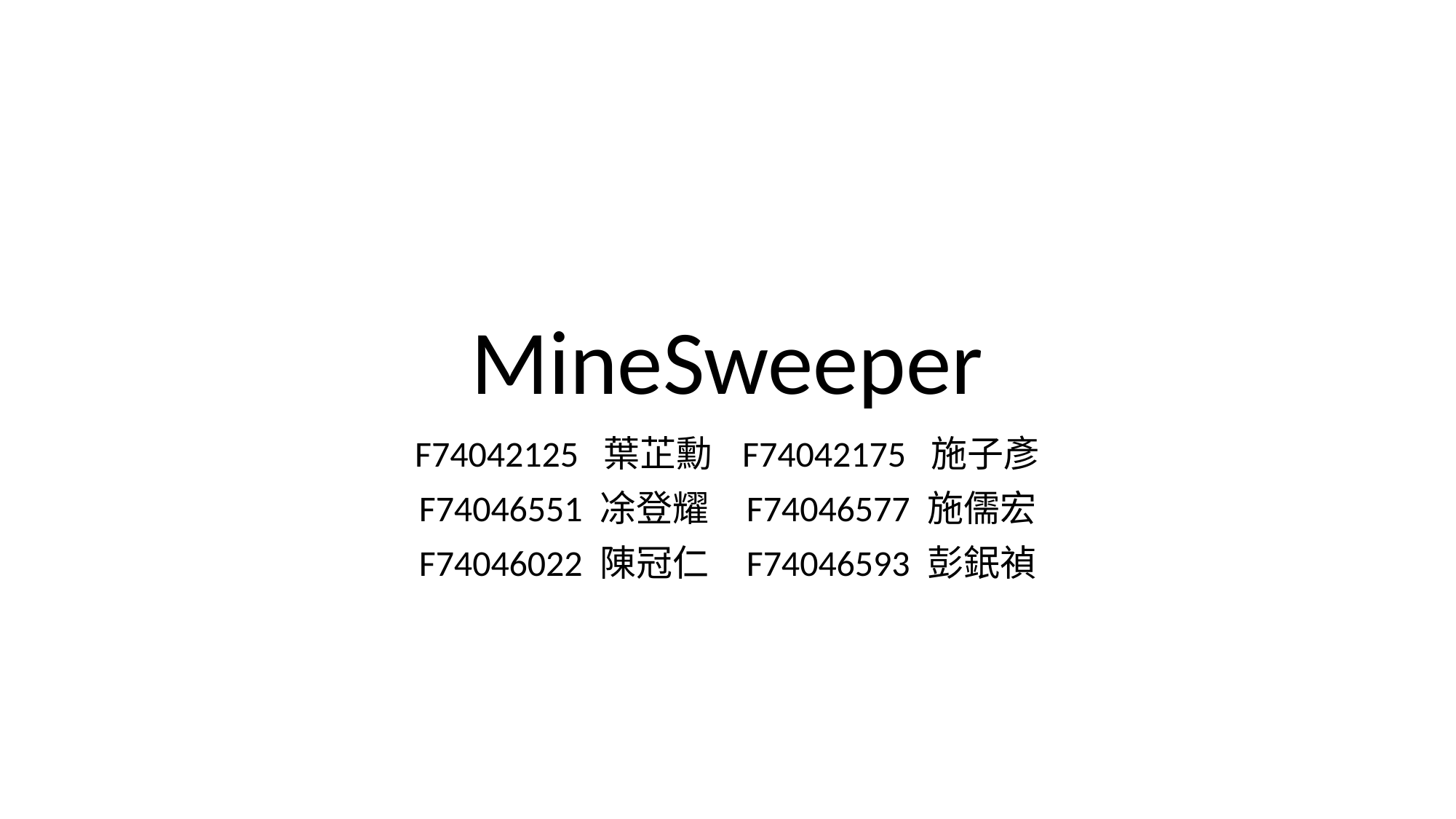

# MineSweeper
F74042125  葉芷勳	F74042175  施子彥
F74046551 凃登耀	F74046577 施儒宏
F74046022 陳冠仁	F74046593 彭鈱禎